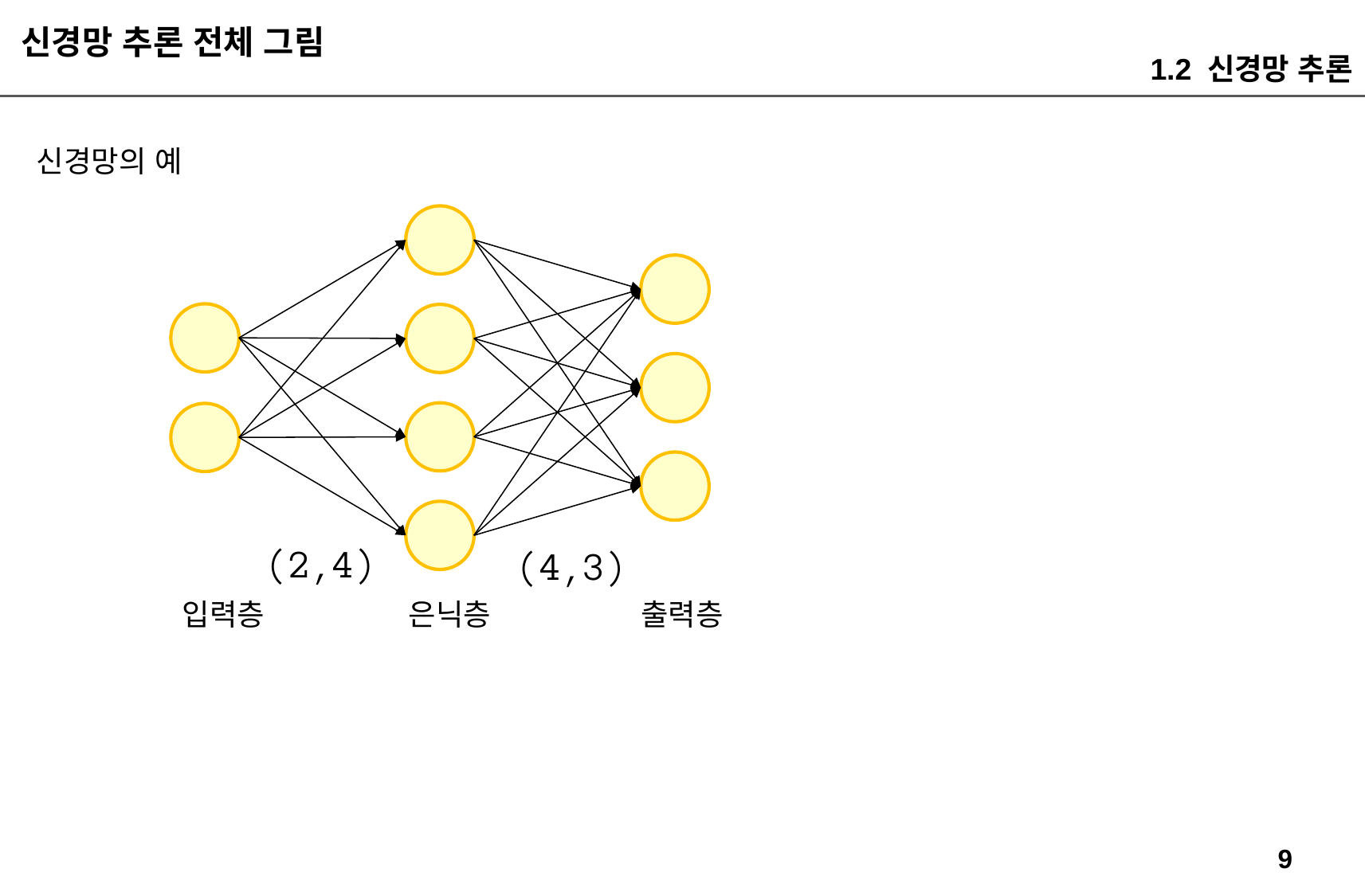

신경망 추론 전체 그림
1.2 신경망 추론
신경망의 예

(2,4)
(4,3)
입력층
은닉층
출력층